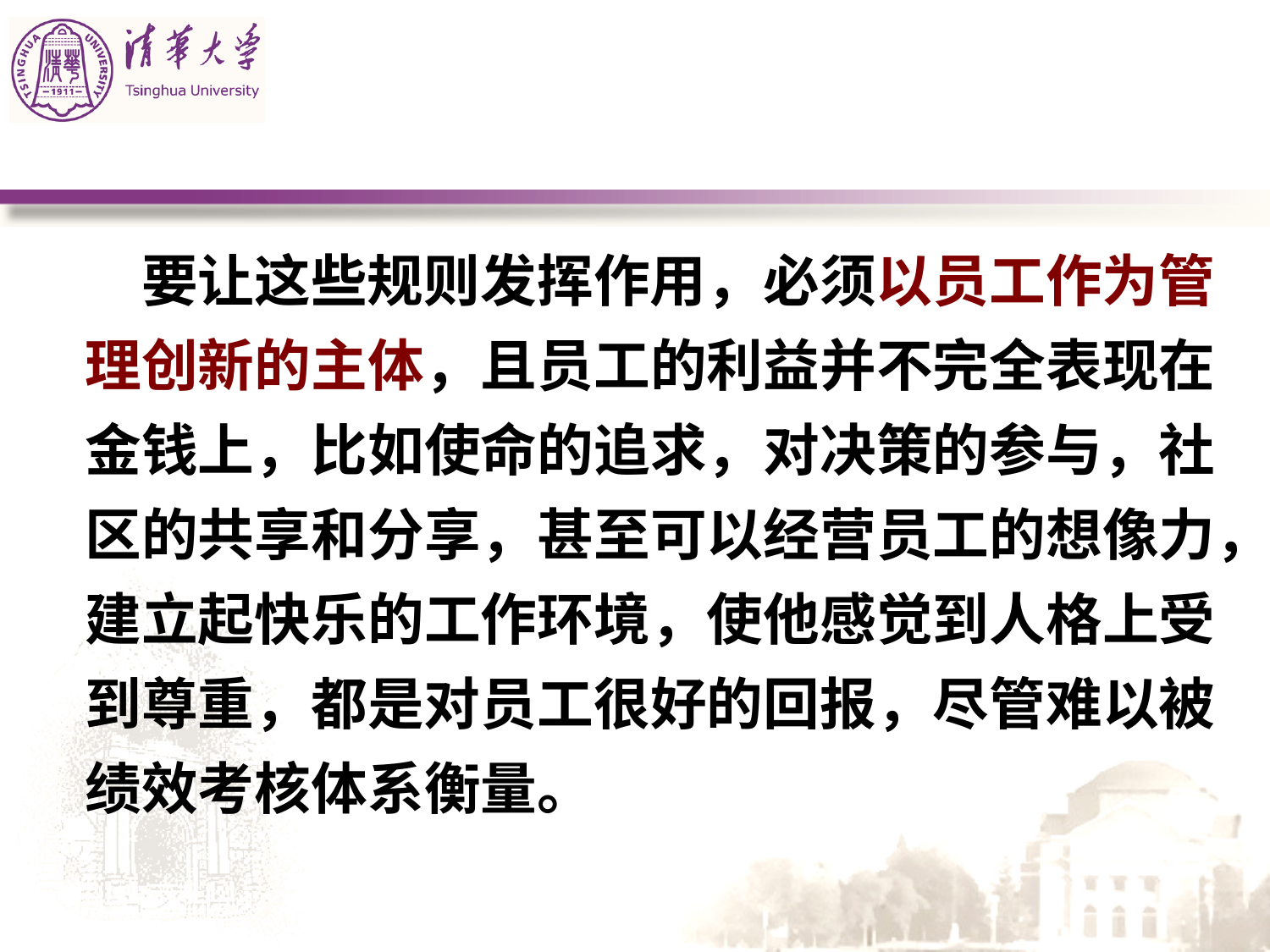

#
       要让这些规则发挥作用，必须以员工作为管理创新的主体，且员工的利益并不完全表现在金钱上，比如使命的追求，对决策的参与，社区的共享和分享，甚至可以经营员工的想像力，建立起快乐的工作环境，使他感觉到人格上受到尊重，都是对员工很好的回报，尽管难以被绩效考核体系衡量。